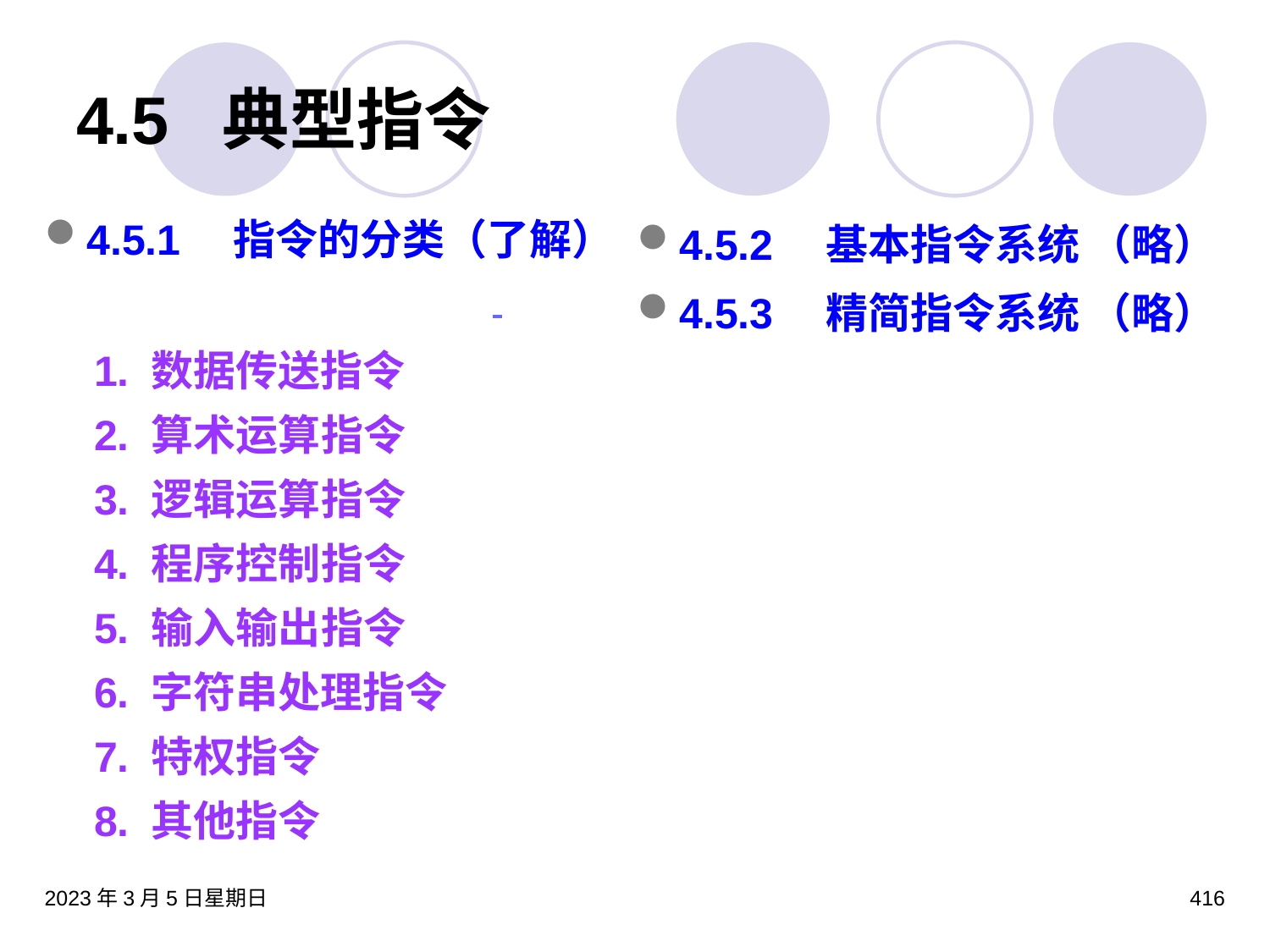

# 4.5  典型指令
4.5.1　指令的分类（了解）
1. 数据传送指令
2. 算术运算指令
3. 逻辑运算指令
4. 程序控制指令
5. 输入输出指令
6. 字符串处理指令
7. 特权指令
8. 其他指令

4.5.2　基本指令系统 （略）
4.5.3　精简指令系统 （略）
2023年3月5日星期日
416